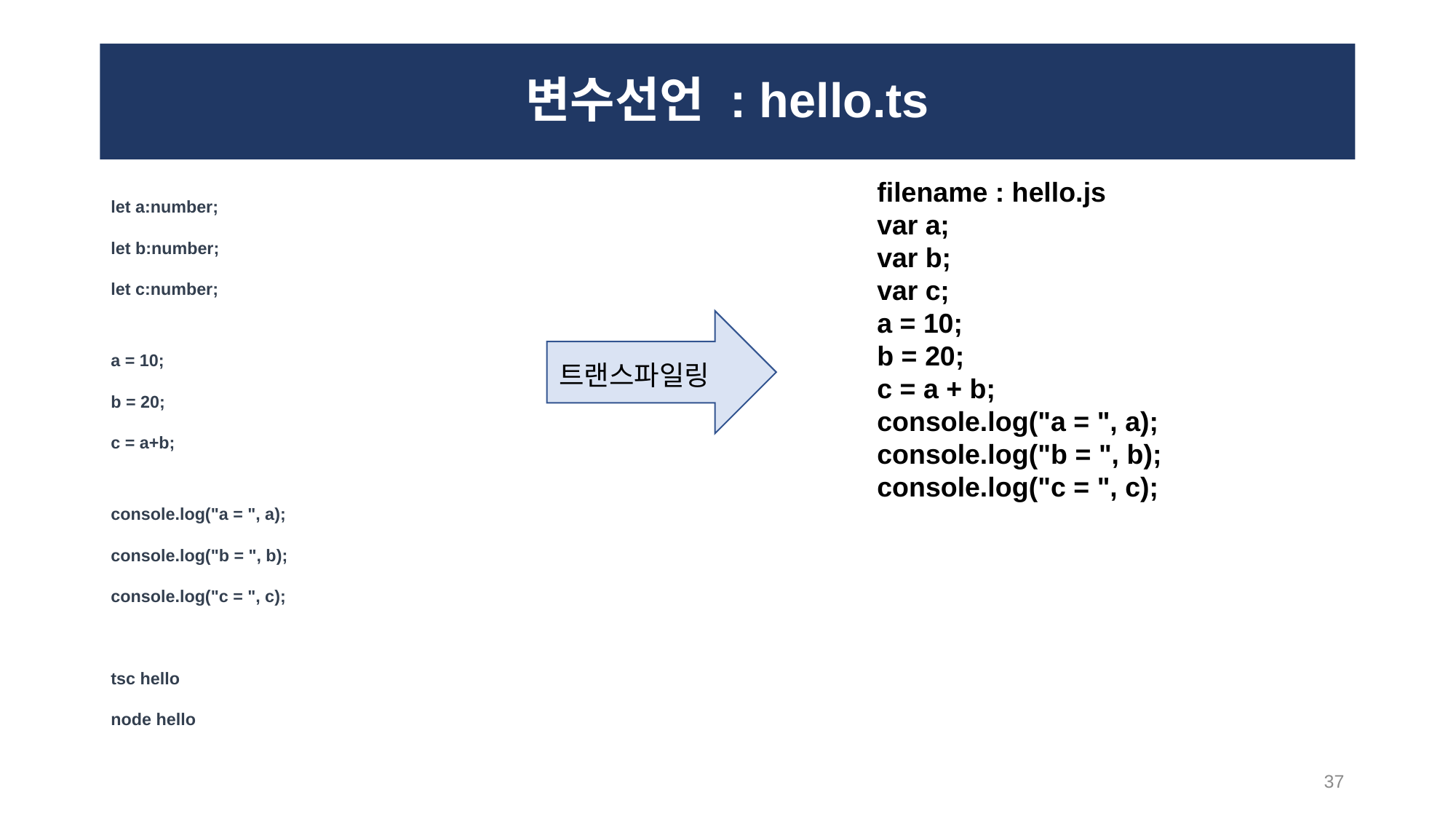

# 변수선언 : hello.ts
filename : hello.js
var a;
var b;
var c;
a = 10;
b = 20;
c = a + b;
console.log("a = ", a);
console.log("b = ", b);
console.log("c = ", c);

let a:number;
let b:number;
let c:number;
a = 10;
b = 20;
c = a+b;
console.log("a = ", a);
console.log("b = ", b);
console.log("c = ", c);

tsc hello
node hello

트랜스파일링
37